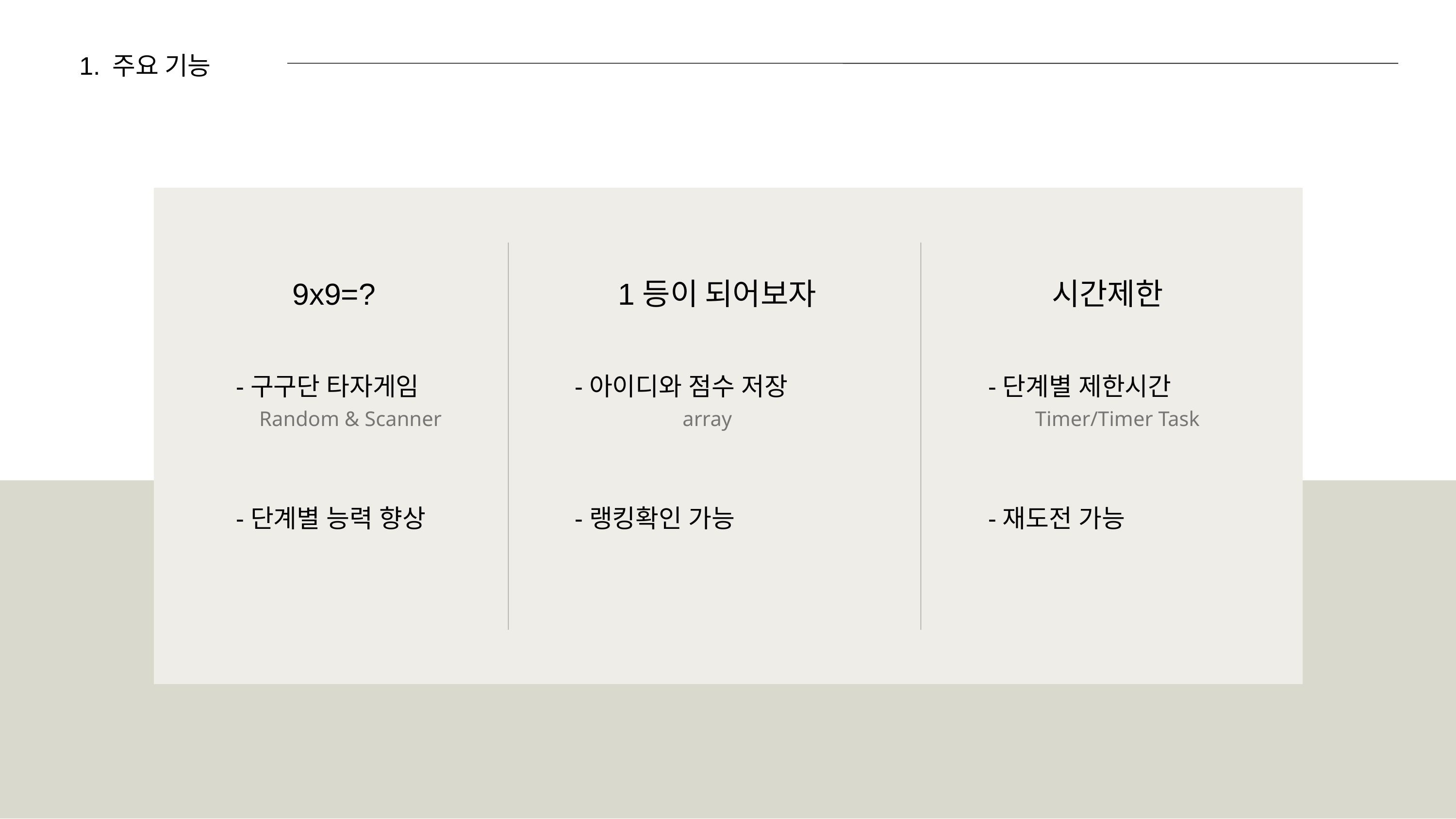

주요 기능

9x9=?
1등이 되어보자
시간제한
-구구단 타자게임
-아이디와 점수 저장
-단계별 제한시간
Random & Scanner
array
Timer/Timer Task

-단계별 능력 향상
-랭킹확인 가능
-재도전 가능